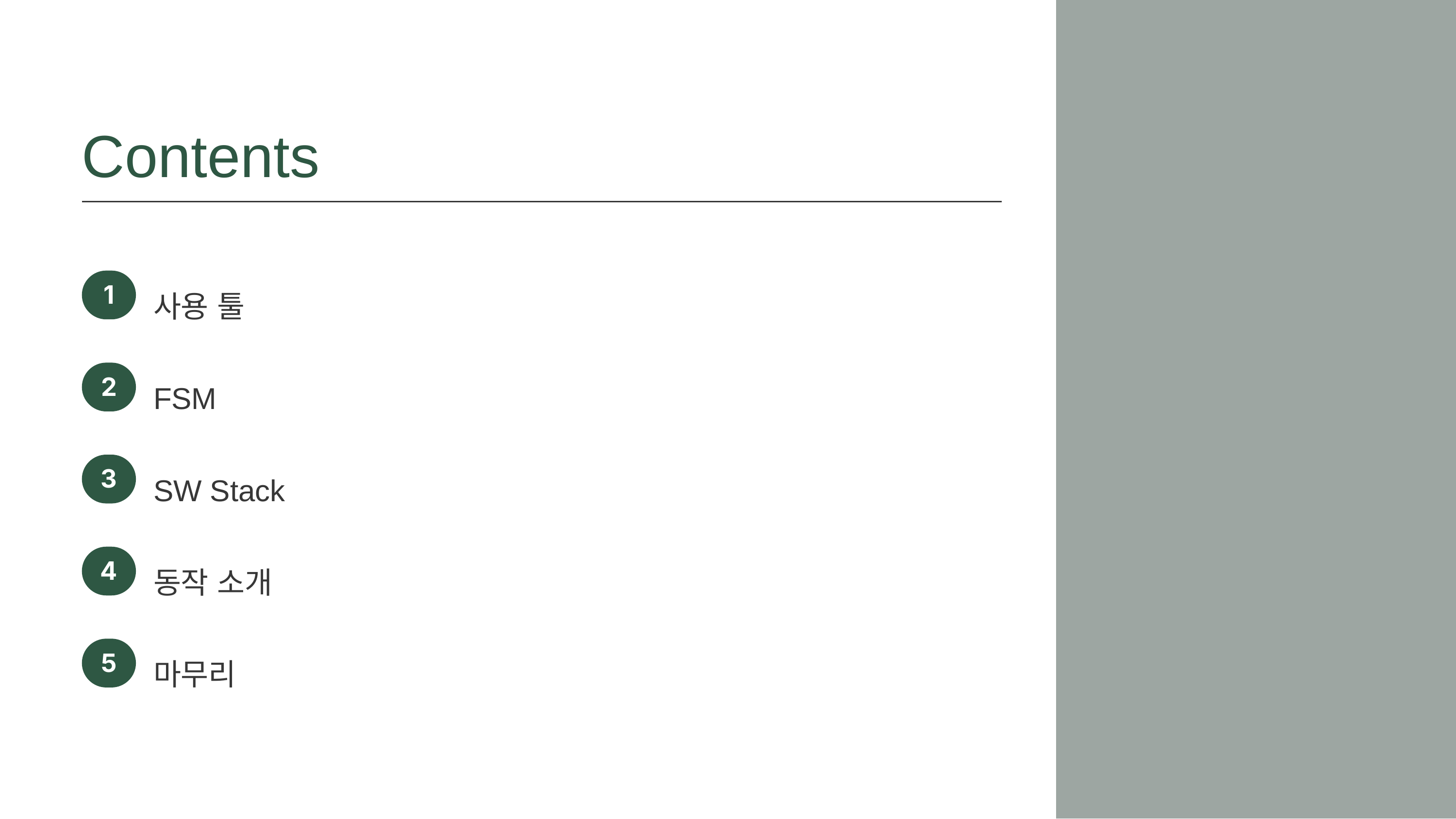

Contents

1
사용 툴

2
FSM

3
SW Stack

4
동작 소개

5
마무리